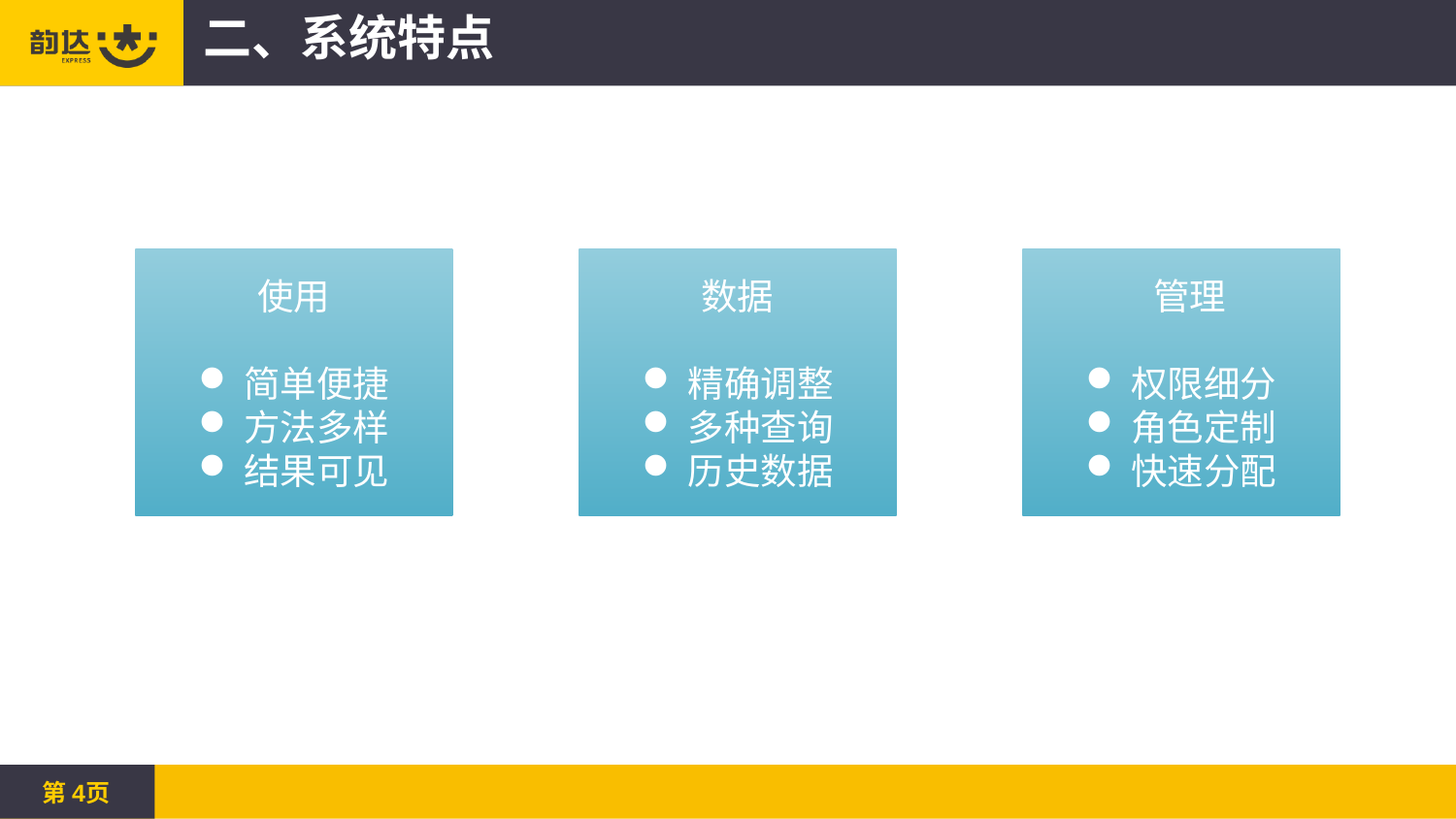

二、系统特点
数据

精确调整
多种查询
历史数据
 管理

权限细分
角色定制
快速分配
使用

简单便捷
方法多样
结果可见